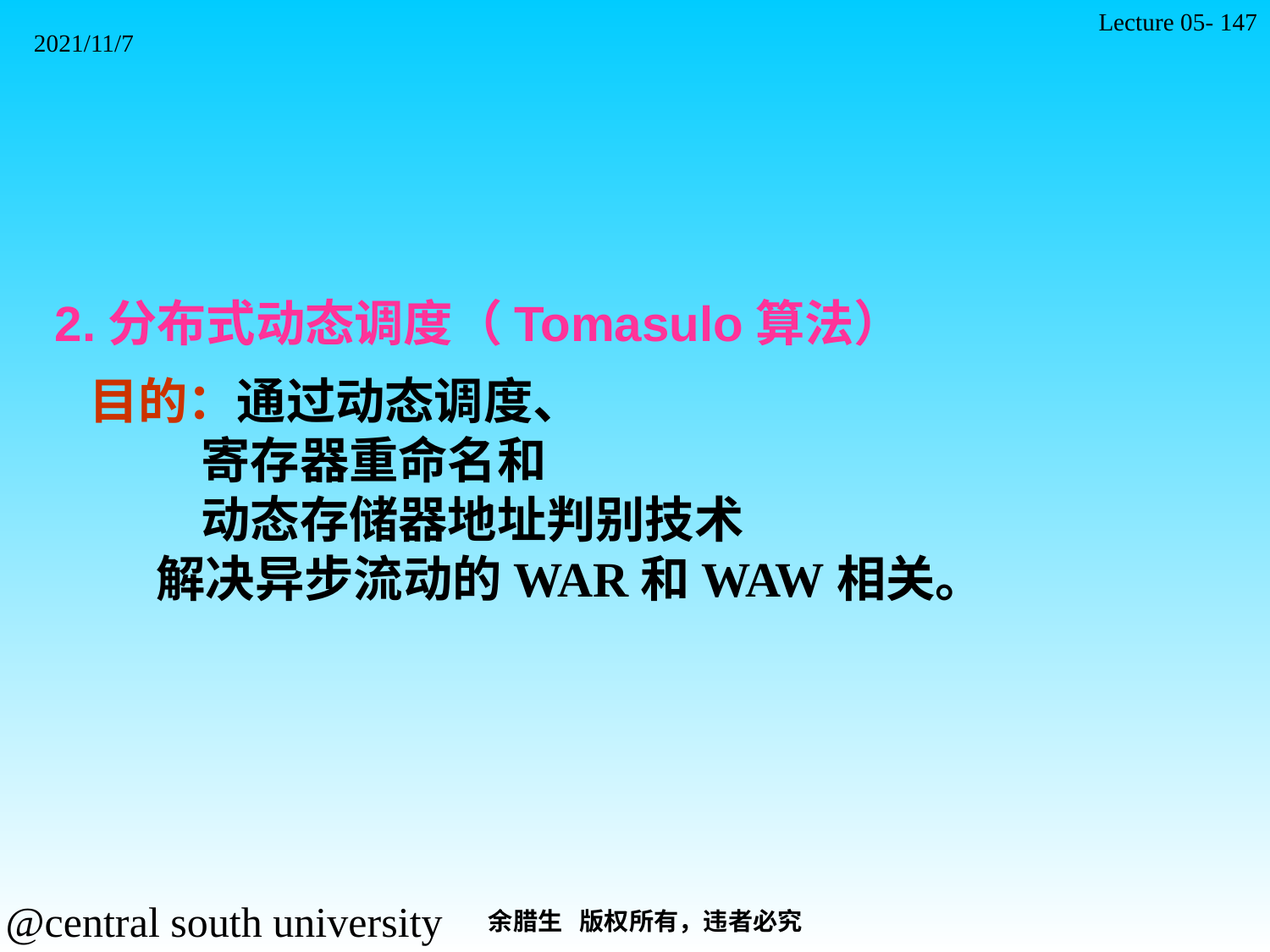

Lecture 05- 147
2021/11/7
2.分布式动态调度（Tomasulo算法）
  目的：通过动态调度、
            寄存器重命名和
            动态存储器地址判别技术
        解决异步流动的WAR和WAW相关。
余腊生   版权所有，违者必究